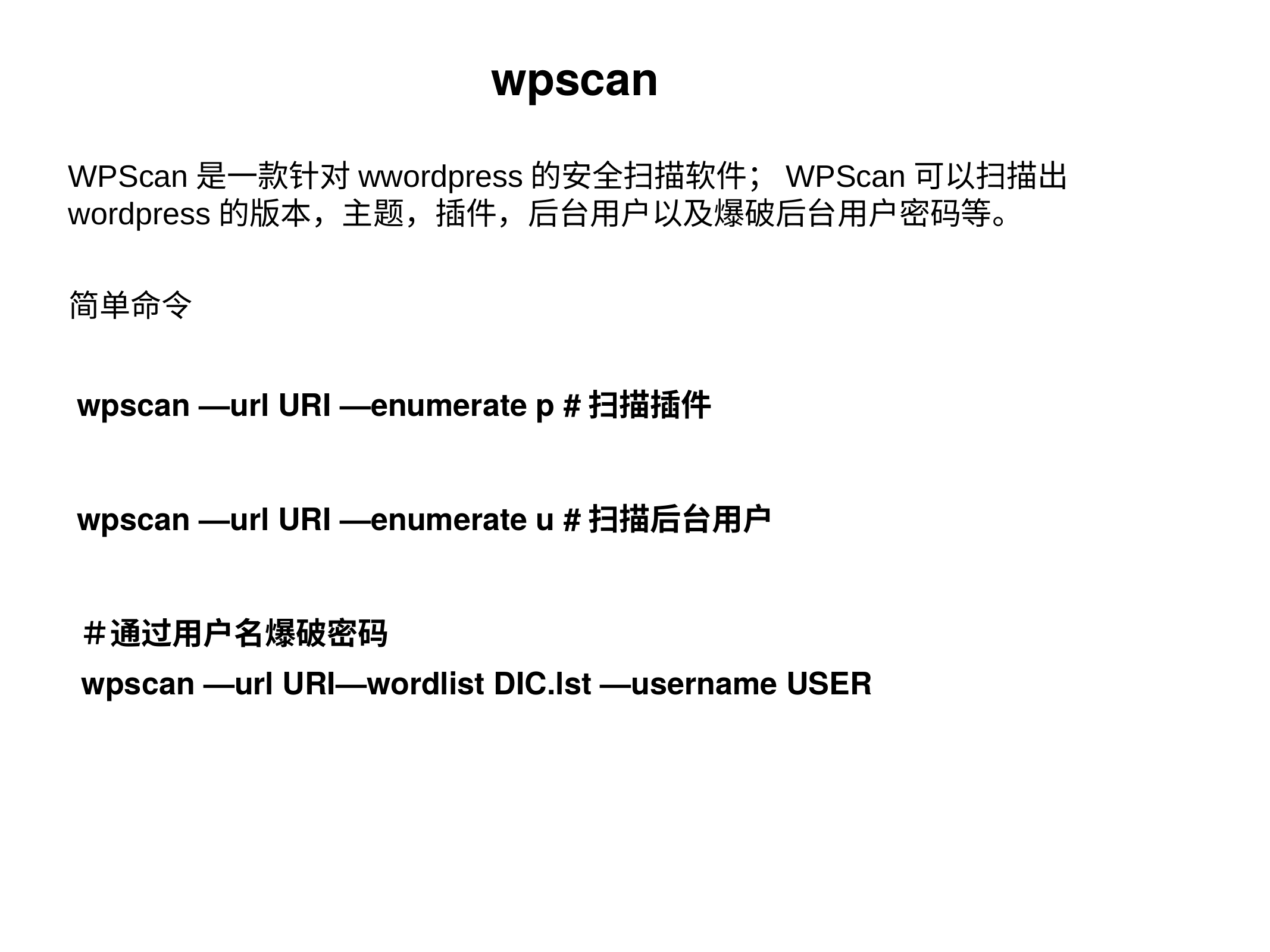

wpscan
WPScan是一款针对wwordpress的安全扫描软件；WPScan可以扫描出wordpress的版本，主题，插件，后台用户以及爆破后台用户密码等。
简单命令
wpscan —url URI —enumerate p #扫描插件
wpscan —url URI —enumerate u #扫描后台用户
＃通过用户名爆破密码
wpscan —url URI—wordlist DIC.lst —username USER